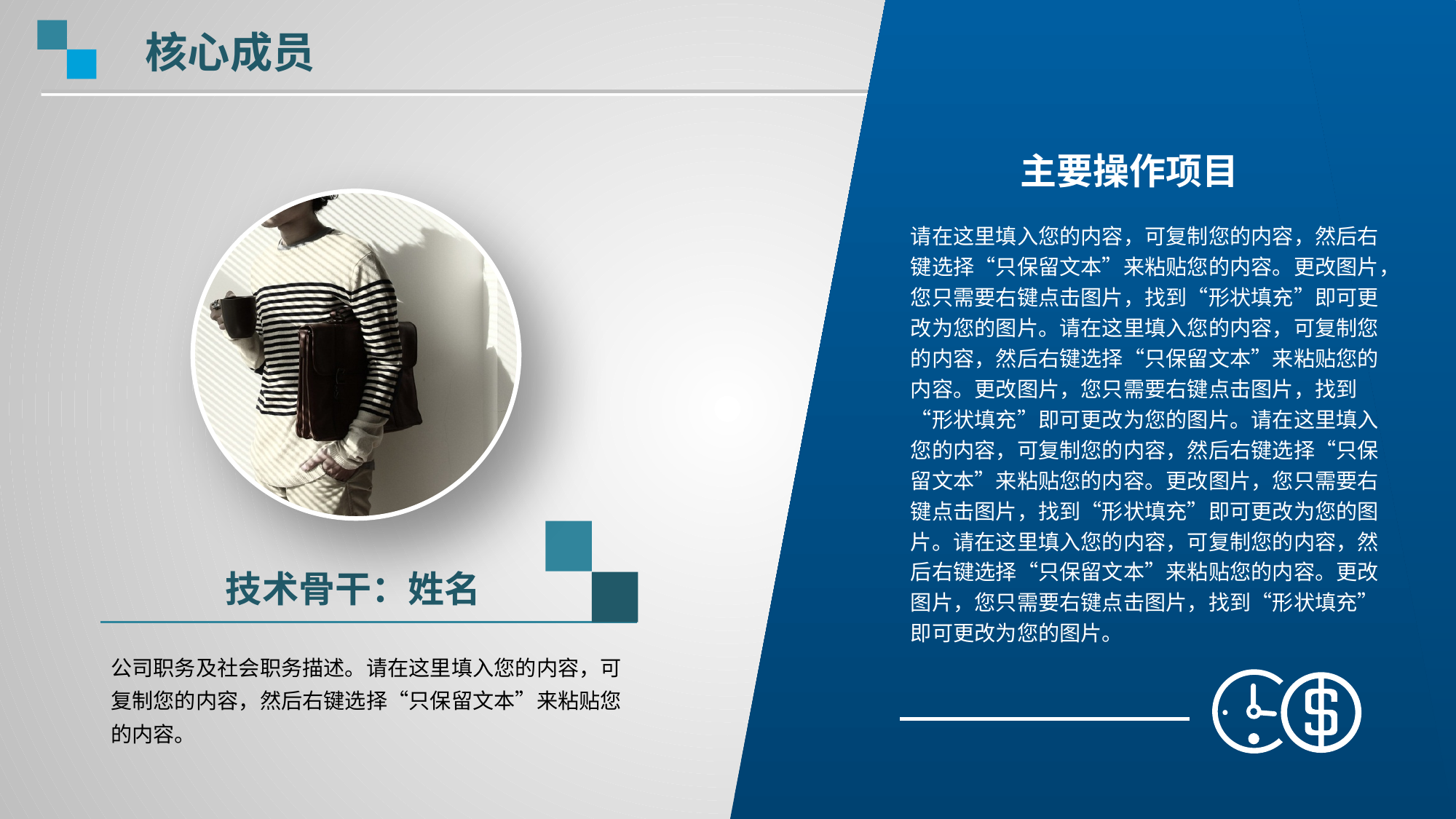

核心成员
主要操作项目

请在这里填入您的内容，可复制您的内容，然后右键选择“只保留文本”来粘贴您的内容。更改图片，您只需要右键点击图片，找到“形状填充”即可更改为您的图片。请在这里填入您的内容，可复制您的内容，然后右键选择“只保留文本”来粘贴您的内容。更改图片，您只需要右键点击图片，找到“形状填充”即可更改为您的图片。请在这里填入您的内容，可复制您的内容，然后右键选择“只保留文本”来粘贴您的内容。更改图片，您只需要右键点击图片，找到“形状填充”即可更改为您的图片。请在这里填入您的内容，可复制您的内容，然后右键选择“只保留文本”来粘贴您的内容。更改图片，您只需要右键点击图片，找到“形状填充”即可更改为您的图片。

技术骨干：姓名
公司职务及社会职务描述。请在这里填入您的内容，可复制您的内容，然后右键选择“只保留文本”来粘贴您的内容。